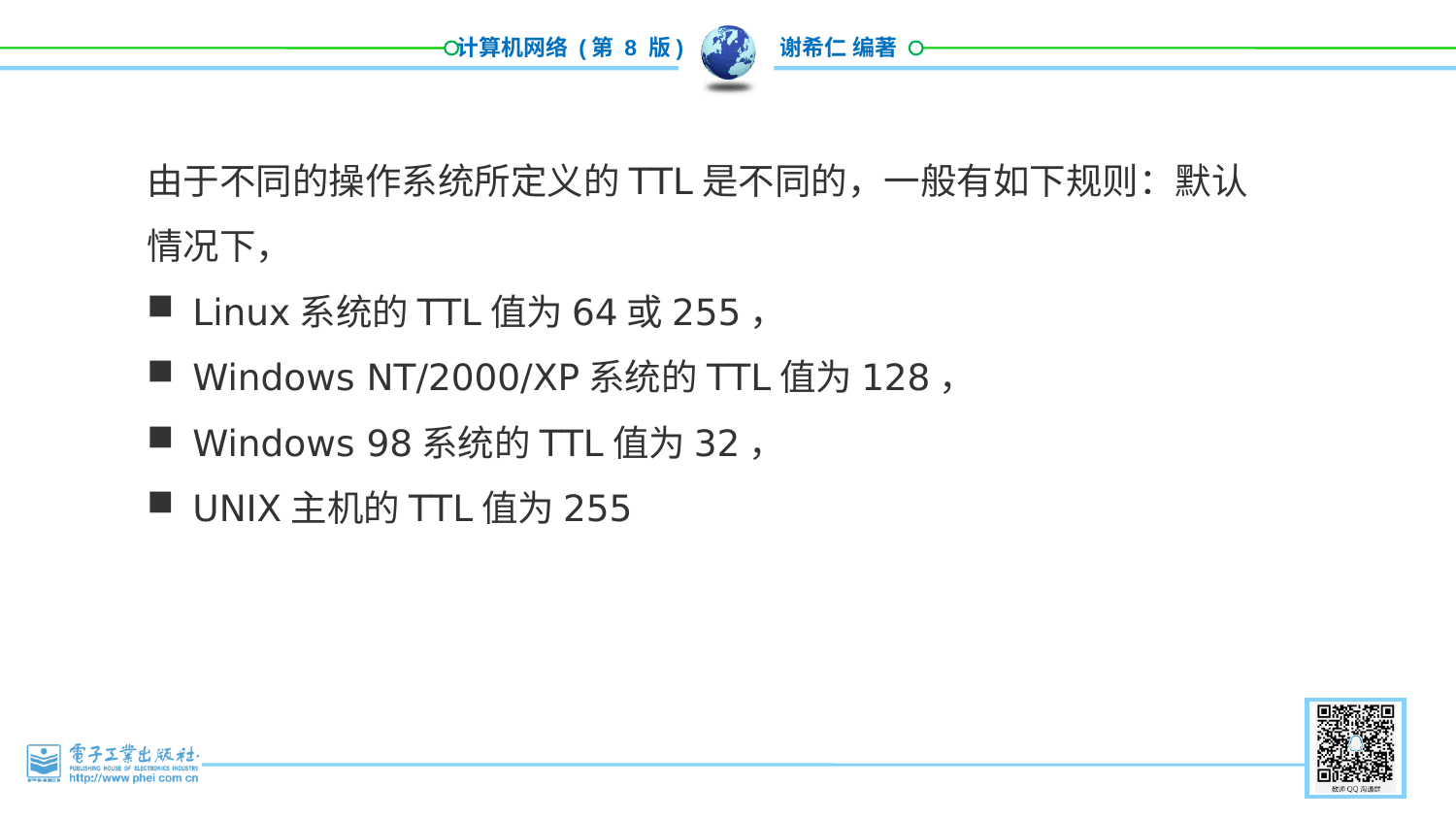

由于不同的操作系统所定义的TTL是不同的，一般有如下规则：默认情况下，
Linux系统的TTL值为64或255，
Windows NT/2000/XP系统的TTL值为128，
Windows 98系统的TTL值为32，
UNIX主机的TTL值为255